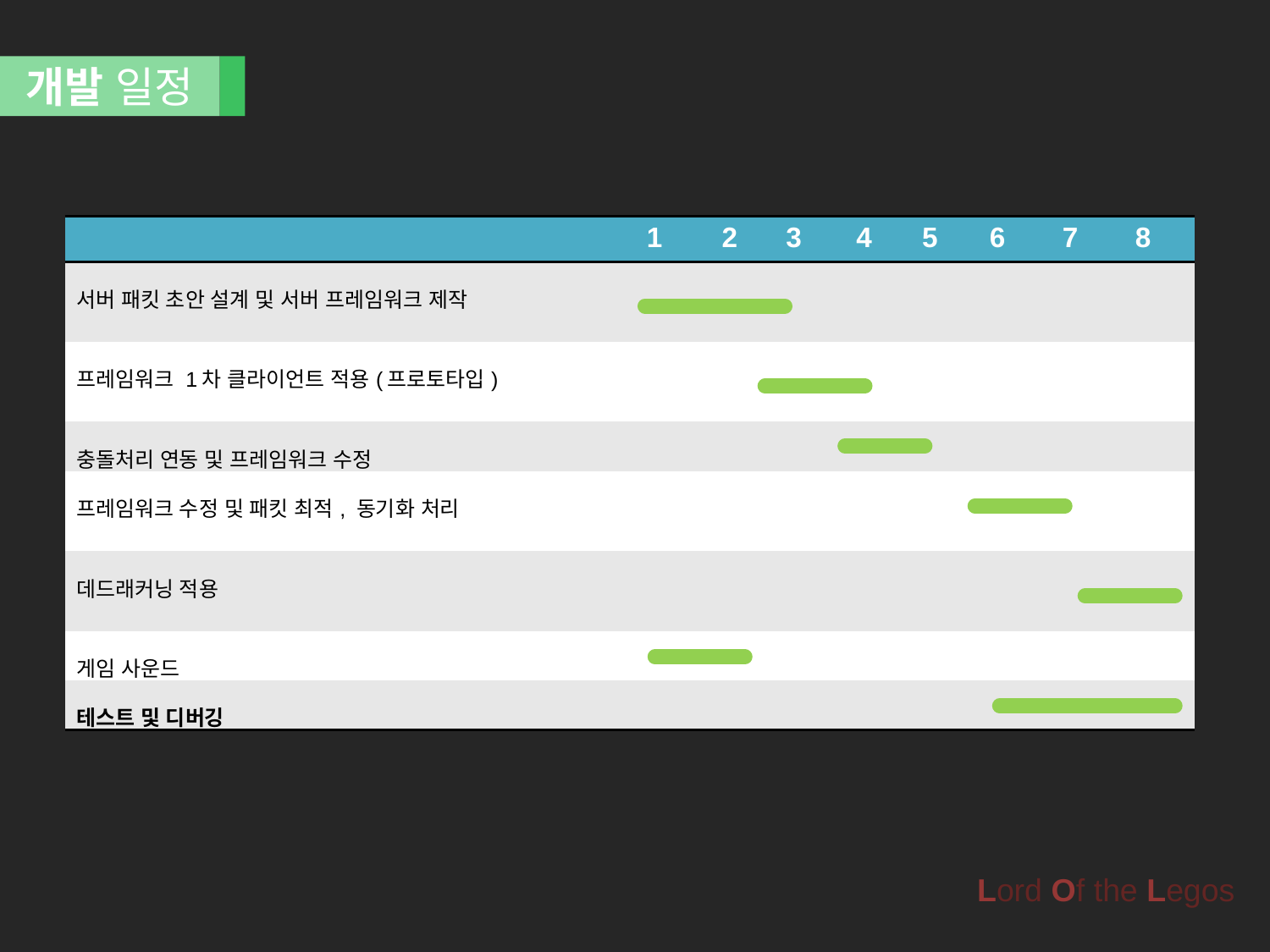

개발 일정

|  | 1 | 2 | 3 | 4 | 5 | 6 | 7 | 8 |
| --- | --- | --- | --- | --- | --- | --- | --- | --- |
| 서버 패킷 초안 설계 및 서버 프레임워크 제작 |  |  |  |  |  |  |  |  |
| 프레임워크 1차 클라이언트 적용(프로토타입) |  |  |  |  |  |  |  |  |
| 충돌처리 연동 및 프레임워크 수정 |  |  |  |  |  |  |  |  |
| 프레임워크 수정 및 패킷 최적, 동기화 처리 |  |  |  |  |  |  |  |  |
| 데드래커닝 적용 |  |  |  |  |  |  |  |  |
| 게임 사운드 |  |  |  |  |  |  |  |  |
| 테스트 및 디버깅 |  |  |  |  |  |  |  |  |
Lord Of the Legos